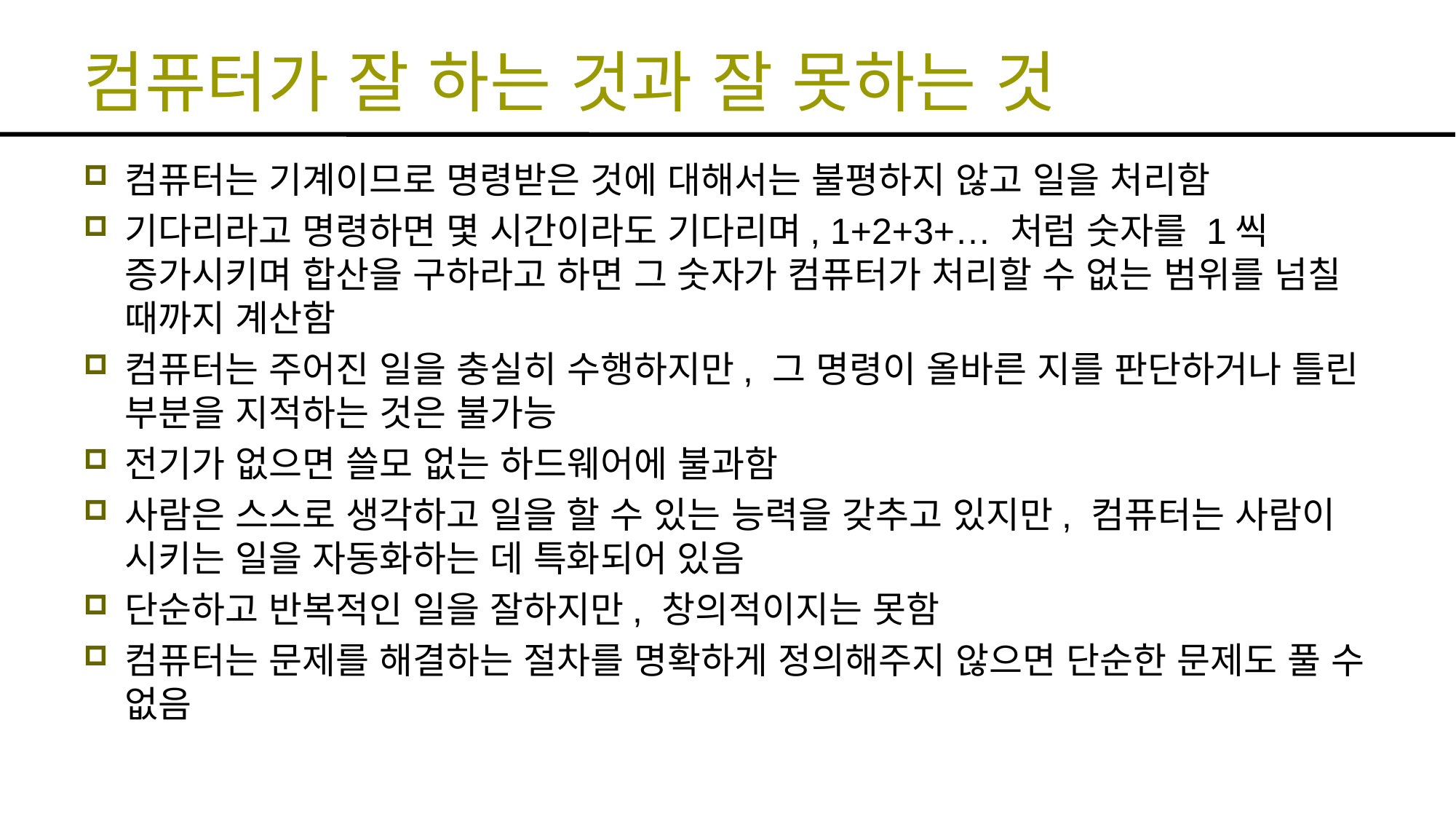

# 컴퓨터가 잘 하는 것과 잘 못하는 것
컴퓨터는 기계이므로 명령받은 것에 대해서는 불평하지 않고 일을 처리함
기다리라고 명령하면 몇 시간이라도 기다리며, 1+2+3+… 처럼 숫자를 1씩 증가시키며 합산을 구하라고 하면 그 숫자가 컴퓨터가 처리할 수 없는 범위를 넘칠 때까지 계산함
컴퓨터는 주어진 일을 충실히 수행하지만, 그 명령이 올바른 지를 판단하거나 틀린 부분을 지적하는 것은 불가능
전기가 없으면 쓸모 없는 하드웨어에 불과함
사람은 스스로 생각하고 일을 할 수 있는 능력을 갖추고 있지만, 컴퓨터는 사람이 시키는 일을 자동화하는 데 특화되어 있음
단순하고 반복적인 일을 잘하지만, 창의적이지는 못함
컴퓨터는 문제를 해결하는 절차를 명확하게 정의해주지 않으면 단순한 문제도 풀 수 없음